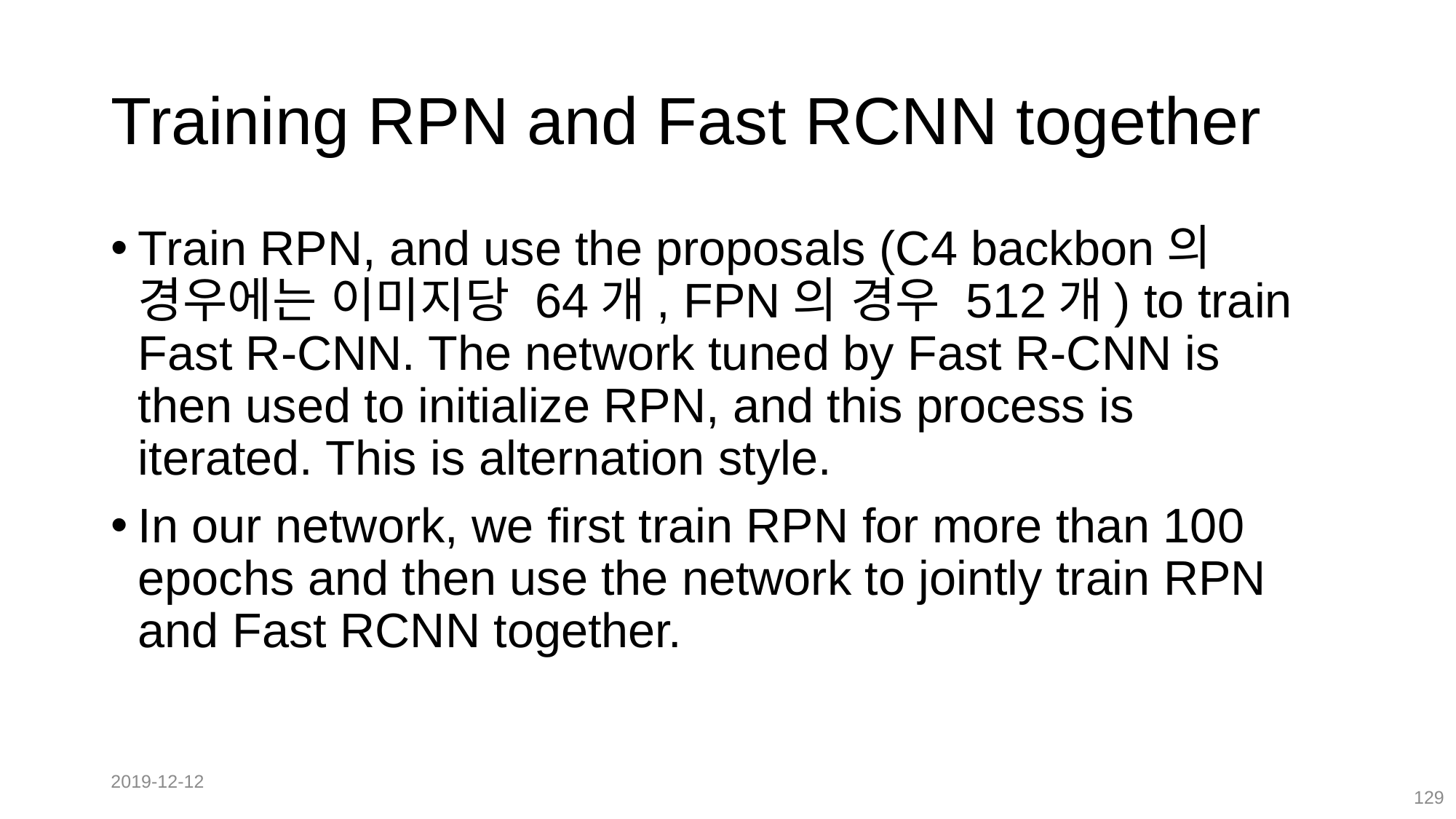

# Training RPN and Fast RCNN together
Train RPN, and use the proposals (C4 backbon의 경우에는 이미지당 64개, FPN의 경우 512개) to train Fast R-CNN. The network tuned by Fast R-CNN is then used to initialize RPN, and this process is iterated. This is alternation style.
In our network, we first train RPN for more than 100 epochs and then use the network to jointly train RPN and Fast RCNN together.
2019-12-12
129